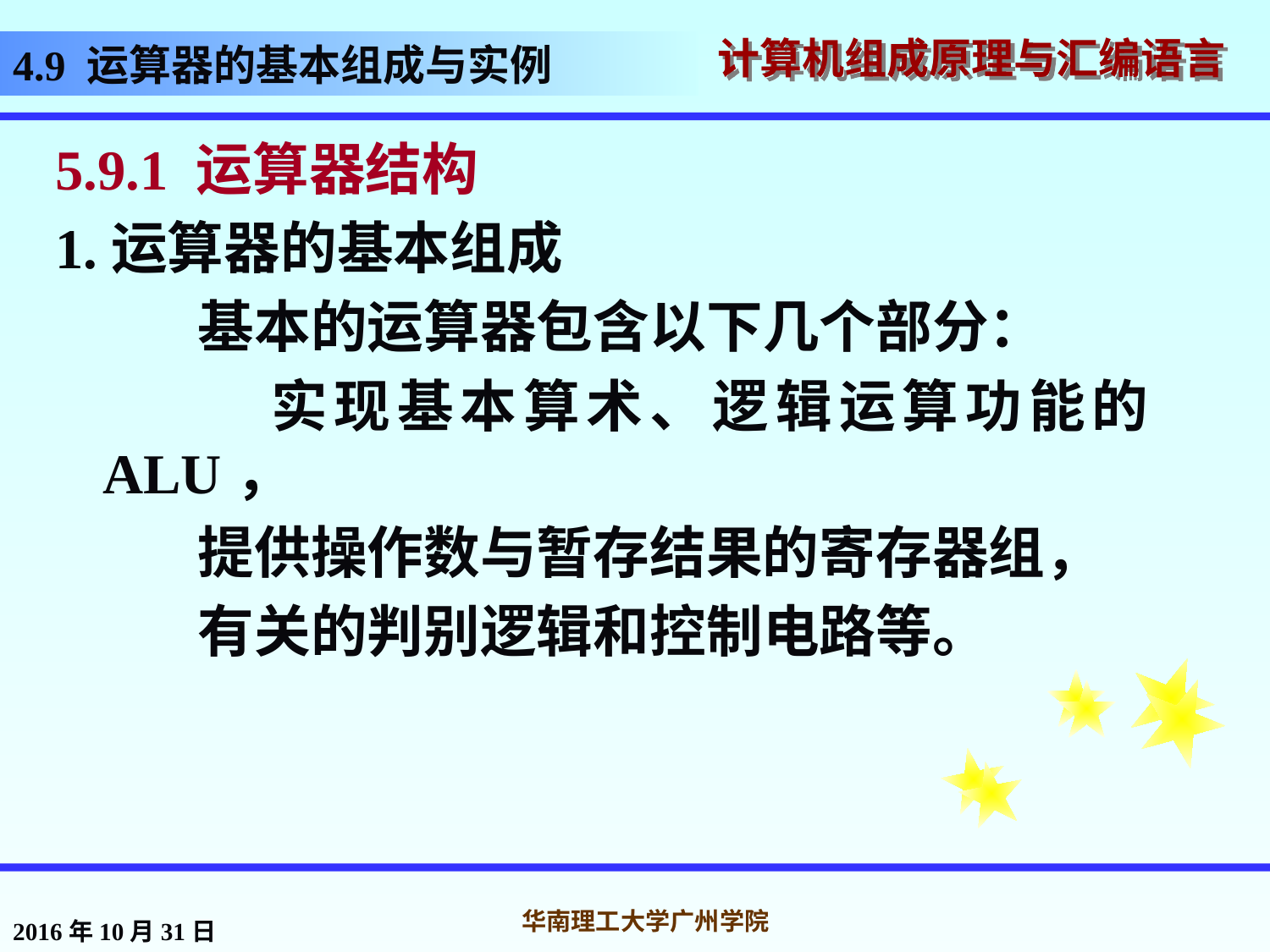

4.9 运算器的基本组成与实例
5.9.1 运算器结构
1.运算器的基本组成
          基本的运算器包含以下几个部分：
          实现基本算术、逻辑运算功能的ALU，
          提供操作数与暂存结果的寄存器组，
          有关的判别逻辑和控制电路等。
2016年10月31日
华南理工大学广州学院